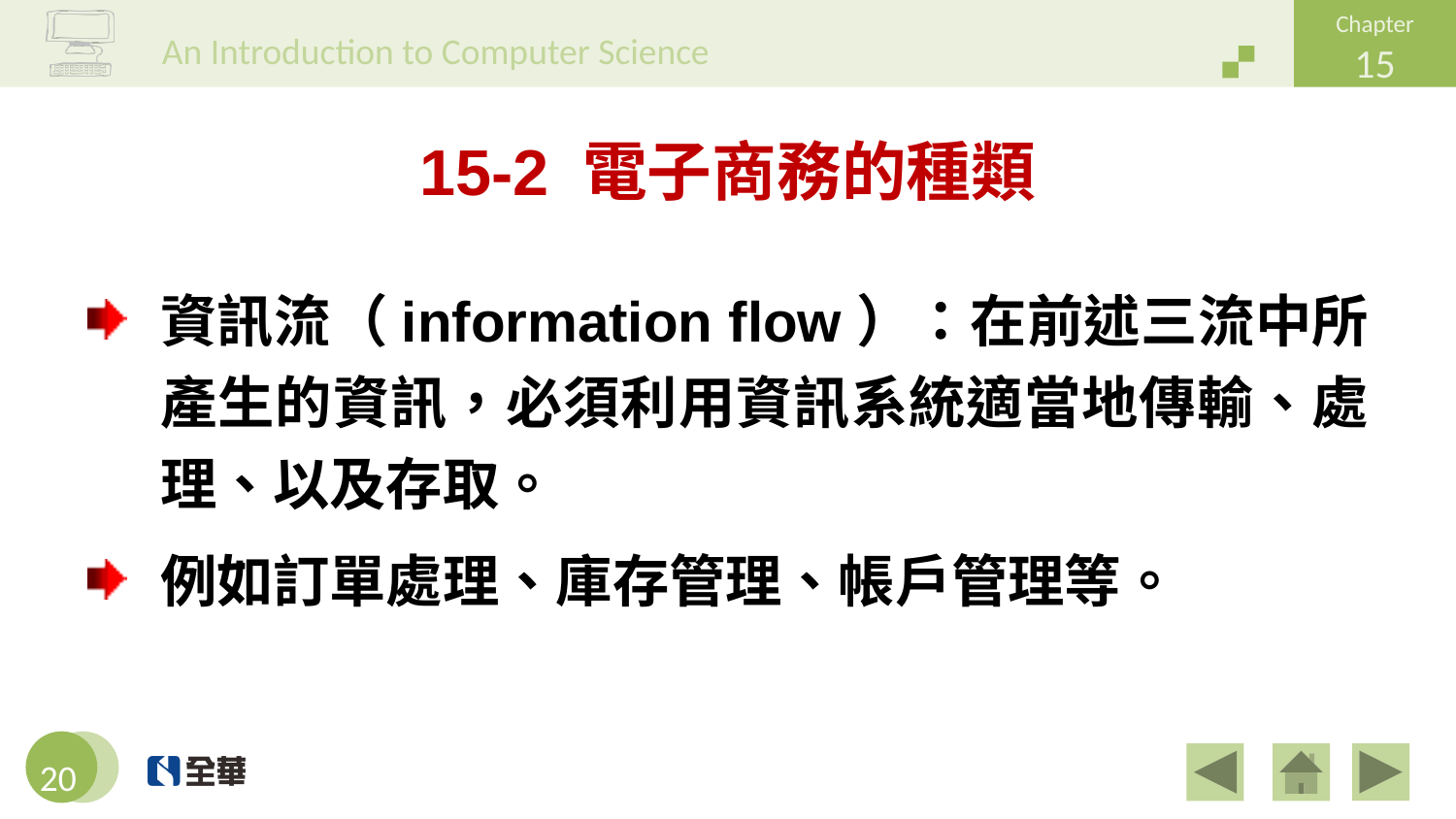

# 15-2 電子商務的種類
資訊流（information flow）：在前述三流中所產生的資訊，必須利用資訊系統適當地傳輸、處理、以及存取。
例如訂單處理、庫存管理、帳戶管理等。